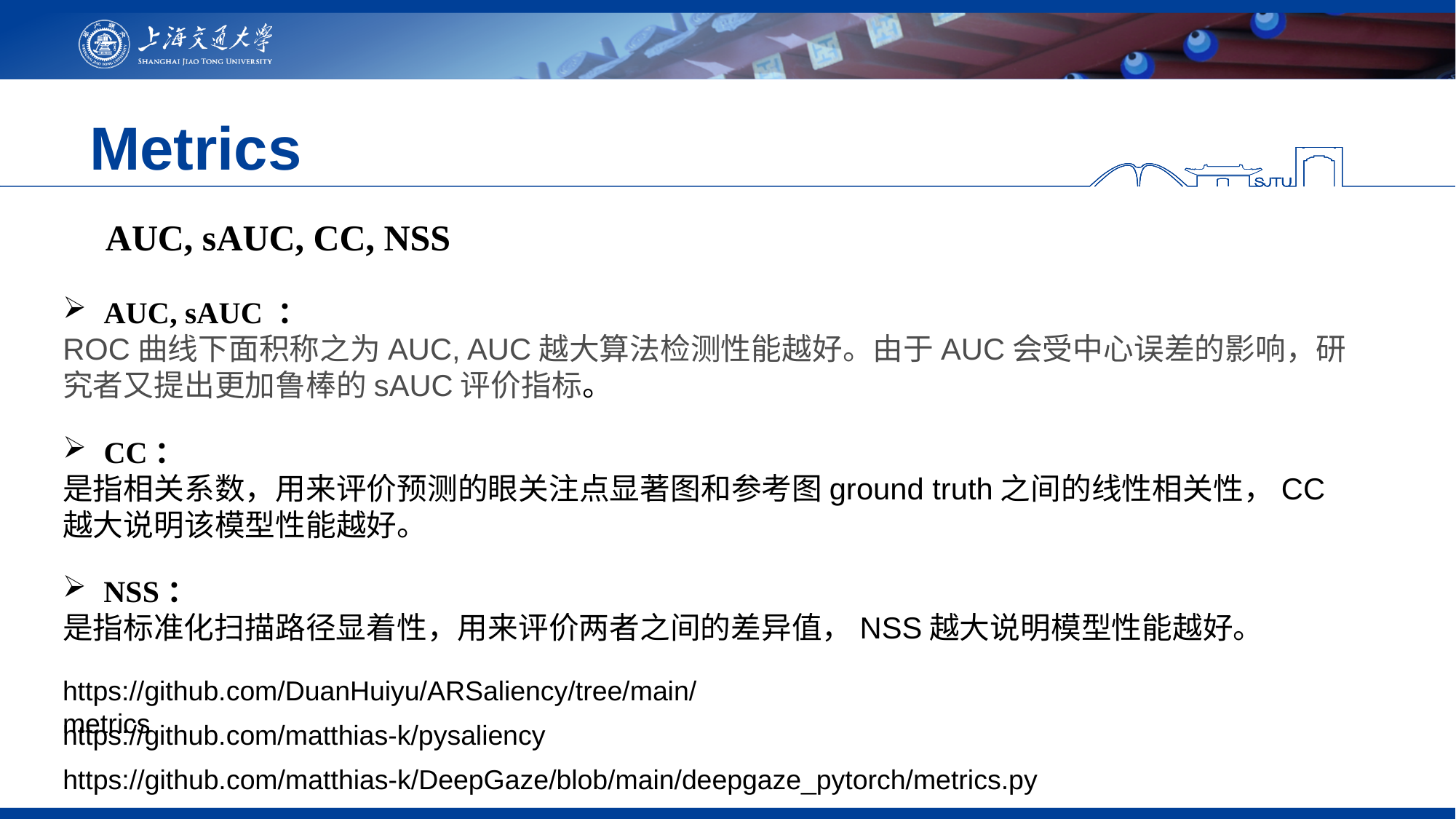

# Metrics
AUC, sAUC, CC, NSS
AUC, sAUC ：
ROC曲线下面积称之为AUC, AUC越大算法检测性能越好。由于AUC会受中心误差的影响，研究者又提出更加鲁棒的sAUC评价指标。
CC：
是指相关系数，用来评价预测的眼关注点显著图和参考图ground truth之间的线性相关性，CC越大说明该模型性能越好。
NSS：
是指标准化扫描路径显着性，用来评价两者之间的差异值，NSS越大说明模型性能越好。
https://github.com/DuanHuiyu/ARSaliency/tree/main/metrics
https://github.com/matthias-k/pysaliency
https://github.com/matthias-k/DeepGaze/blob/main/deepgaze_pytorch/metrics.py